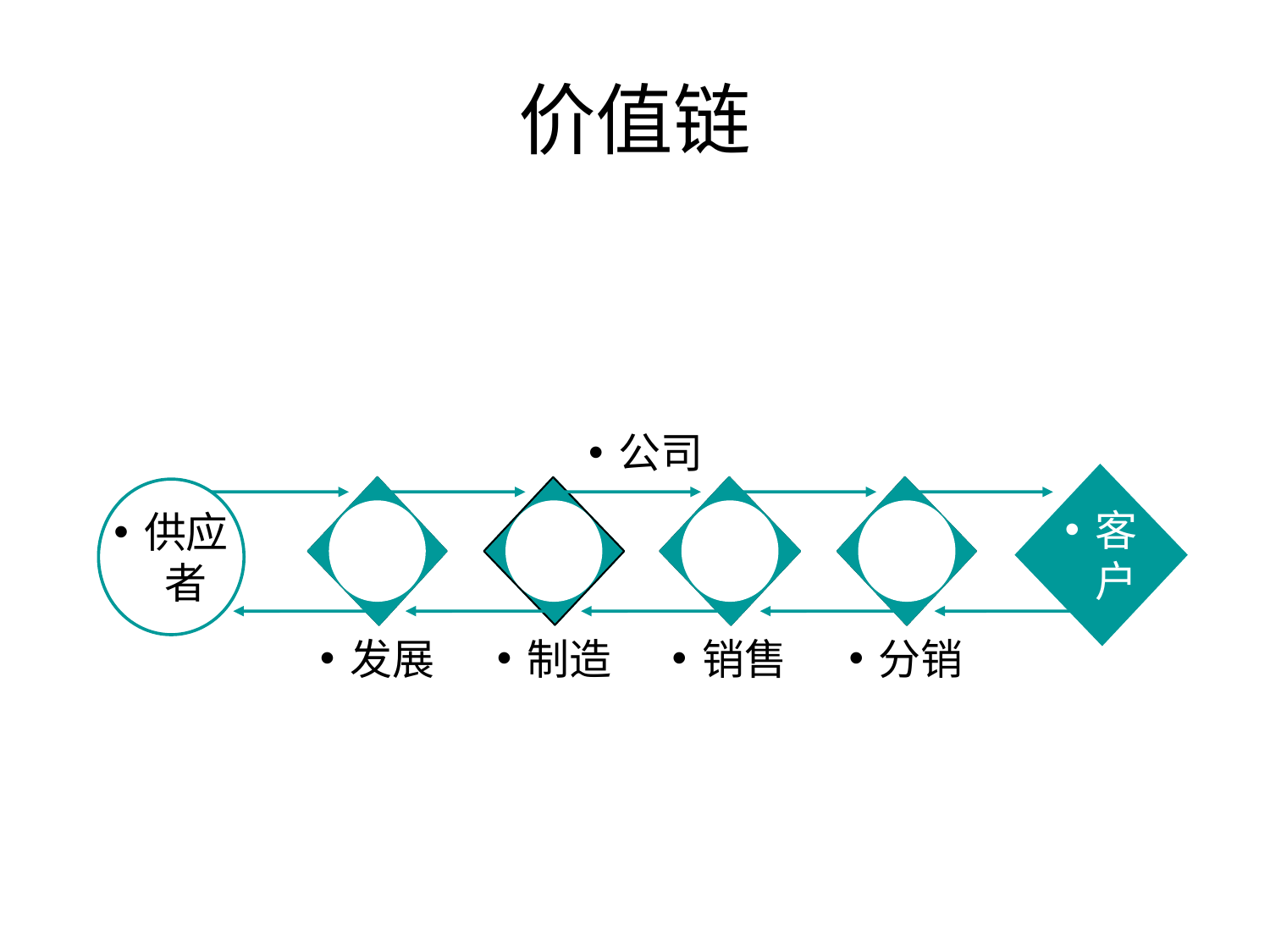

# 价值链
公司

客户
供应者

发展
制造
销售
分销